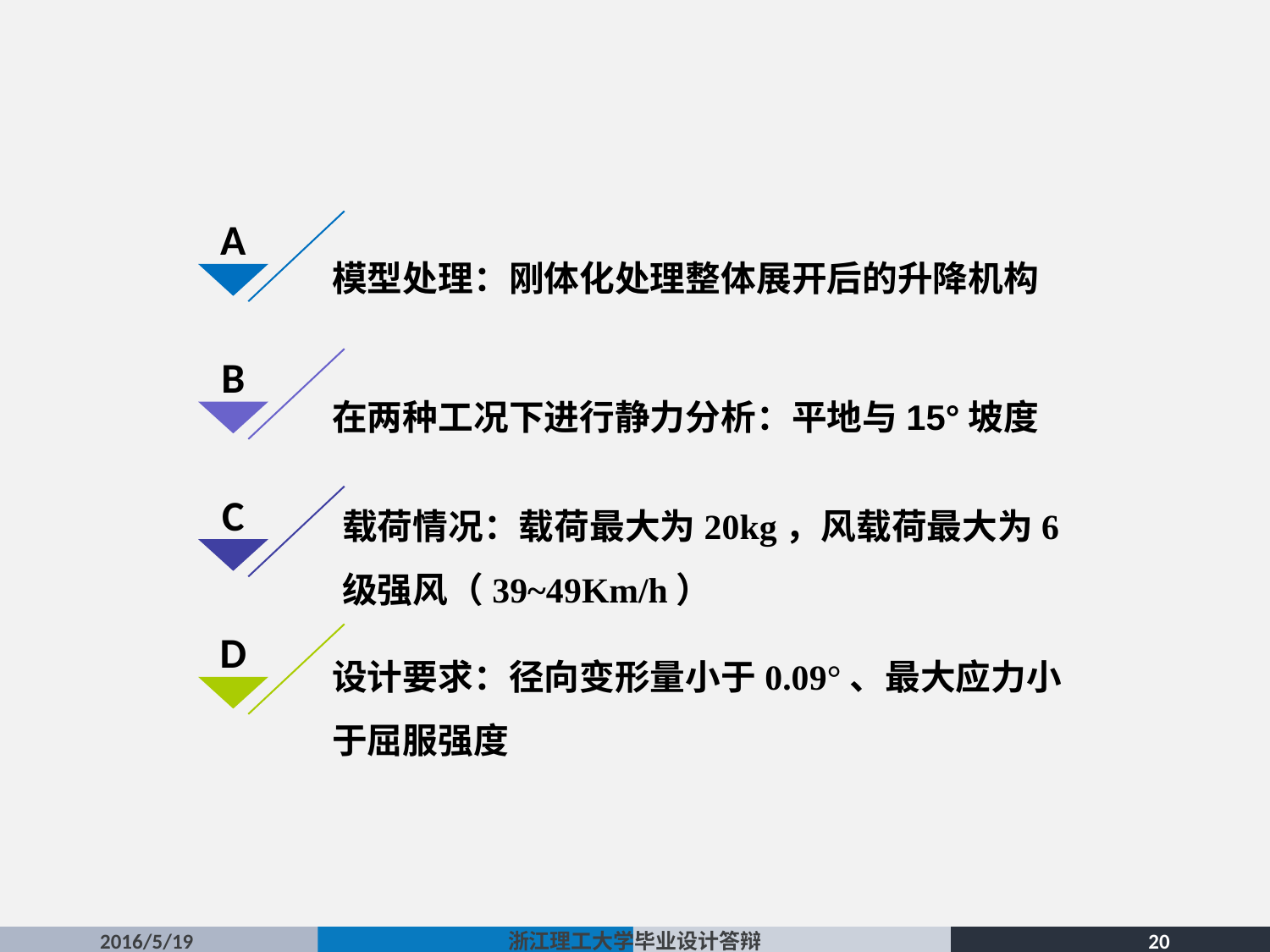

A
模型处理：刚体化处理整体展开后的升降机构

B
在两种工况下进行静力分析：平地与15°坡度

C
载荷情况：载荷最大为20kg，风载荷最大为6级强风（39~49Km/h）

D
设计要求：径向变形量小于0.09°、最大应力小于屈服强度

2016/5/19
浙江理工大学毕业设计答辩
20